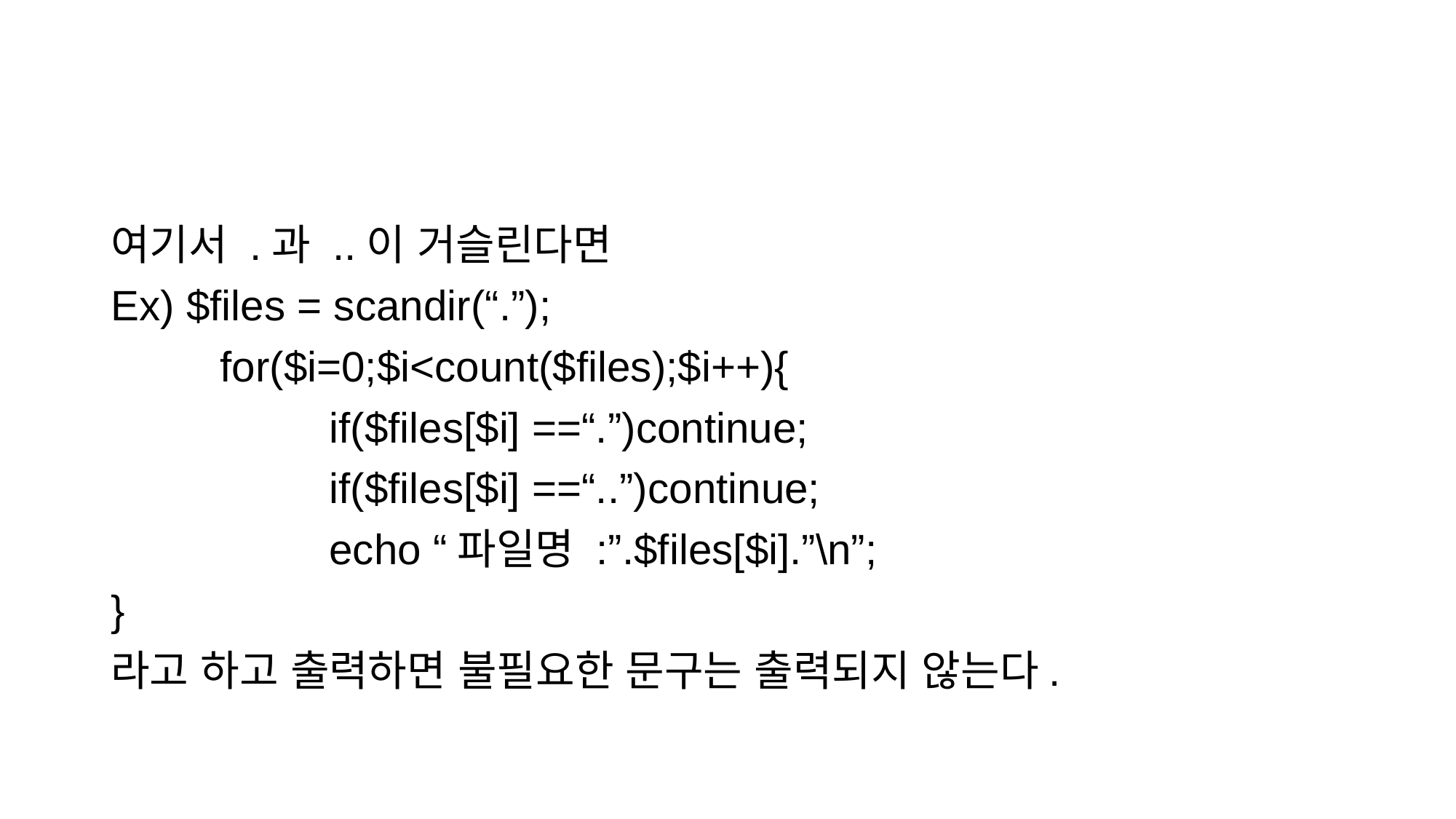

여기서 .과 ..이 거슬린다면
Ex) $files = scandir(“.”);
	for($i=0;$i<count($files);$i++){
		if($files[$i] ==“.”)continue;
		if($files[$i] ==“..”)continue;
		echo “파일명 :”.$files[$i].”\n”;
}
라고 하고 출력하면 불필요한 문구는 출력되지 않는다.